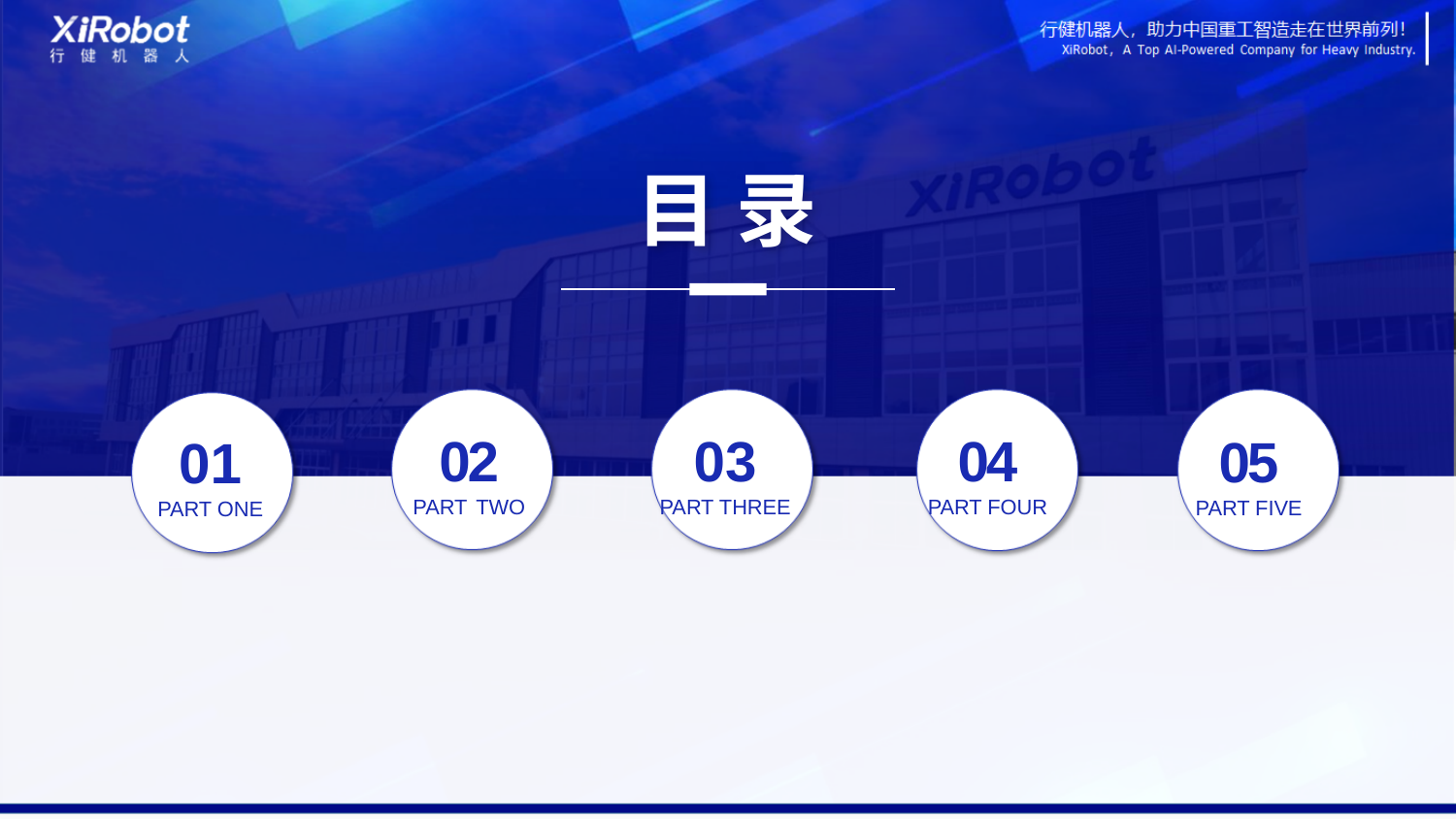

目 录

02
PART  TWO
04
PART FOUR
03
PART THREE
05
PART FIVE
01
PART ONE